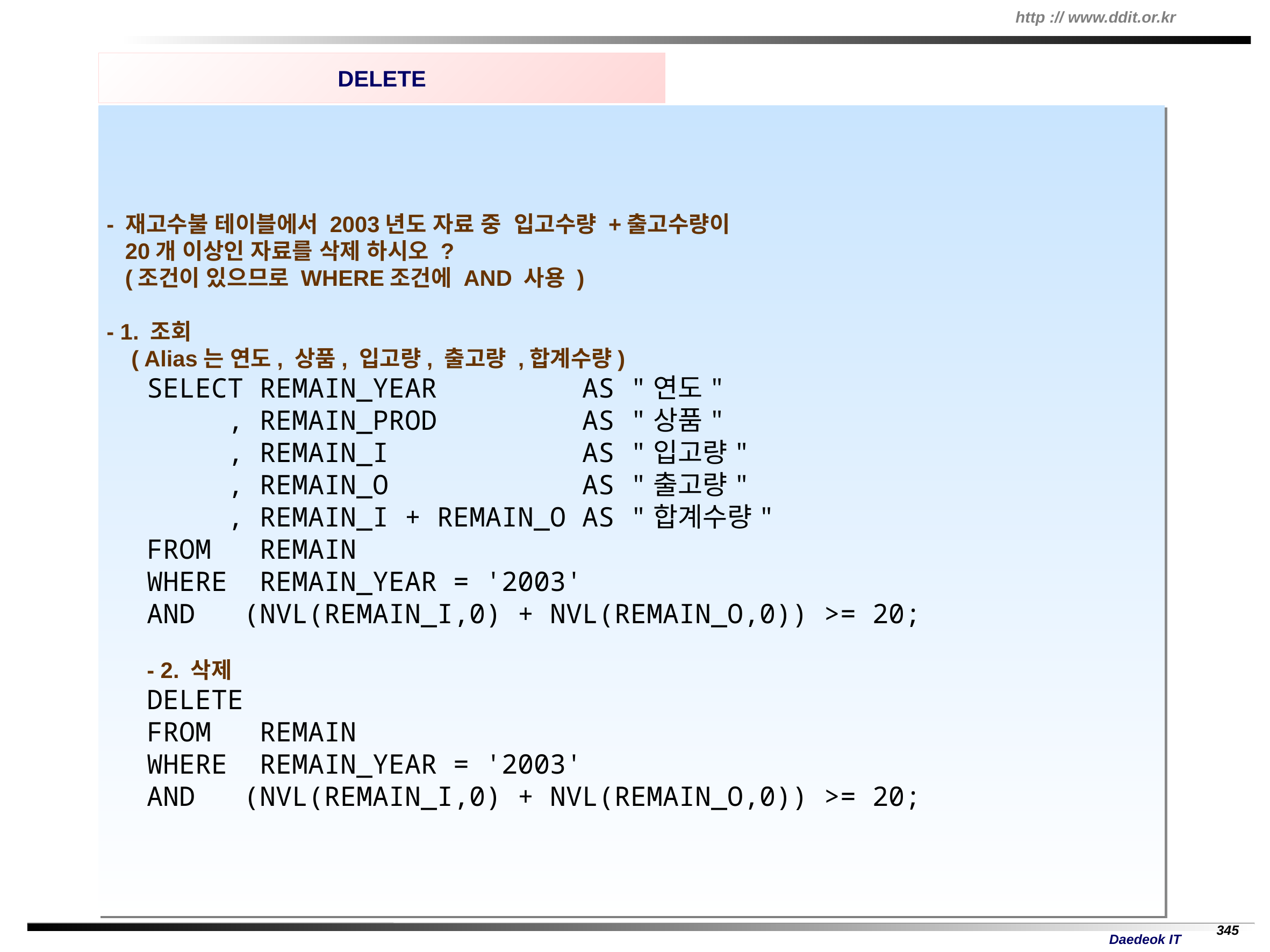

DELETE
- 재고수불 테이블에서 2003년도 자료 중  입고수량 +출고수량이
   20개 이상인 자료를 삭제 하시오 ?
   (조건이 있으므로 WHERE조건에 AND 사용 )

- 1. 조회
    ( Alias는 연도, 상품, 입고량, 출고량 ,합계수량)
SELECT REMAIN_YEAR         AS "연도"
     , REMAIN_PROD         AS "상품"
     , REMAIN_I            AS "입고량"
     , REMAIN_O            AS "출고량"
     , REMAIN_I + REMAIN_O AS "합계수량"
FROM   REMAIN
WHERE  REMAIN_YEAR = '2003'
AND   (NVL(REMAIN_I,0) + NVL(REMAIN_O,0)) >= 20;

- 2. 삭제
DELETE
FROM   REMAIN
WHERE  REMAIN_YEAR = '2003'
AND   (NVL(REMAIN_I,0) + NVL(REMAIN_O,0)) >= 20;